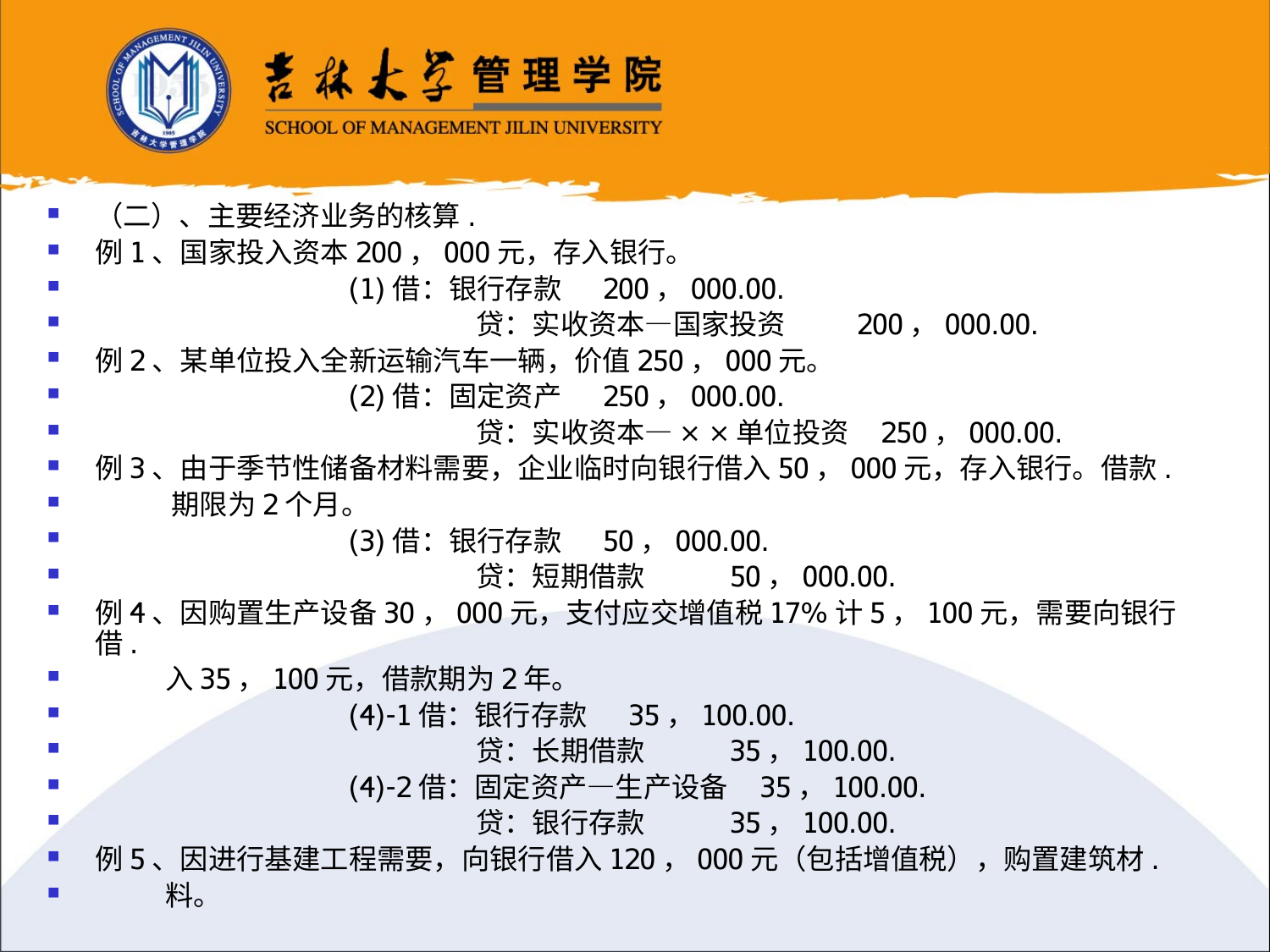

（二）、主要经济业务的核算.
例1、国家投入资本200，000元，存入银行。
		(1)借：银行存款	200，000.00.
			贷：实收资本—国家投资	200，000.00.
例2、某单位投入全新运输汽车一辆，价值250，000元。
		(2)借：固定资产	250，000.00.
			贷：实收资本—× ×单位投资    250，000.00.
例3、由于季节性储备材料需要，企业临时向银行借入50，000元，存入银行。借款.
           期限为2个月。
		(3)借：银行存款	50，000.00.
			贷：短期借款	50，000.00.
例4、因购置生产设备30，000元，支付应交增值税17%计5，100元，需要向银行借.
          入35，100元，借款期为2年。
		(4)-1借：银行存款	   35，100.00.
			贷：长期借款	35，100.00.
		(4)-2借：固定资产—生产设备    35，100.00.
			贷：银行存款	35，100.00.
例5、因进行基建工程需要，向银行借入120，000元（包括增值税），购置建筑材.
          料。
59